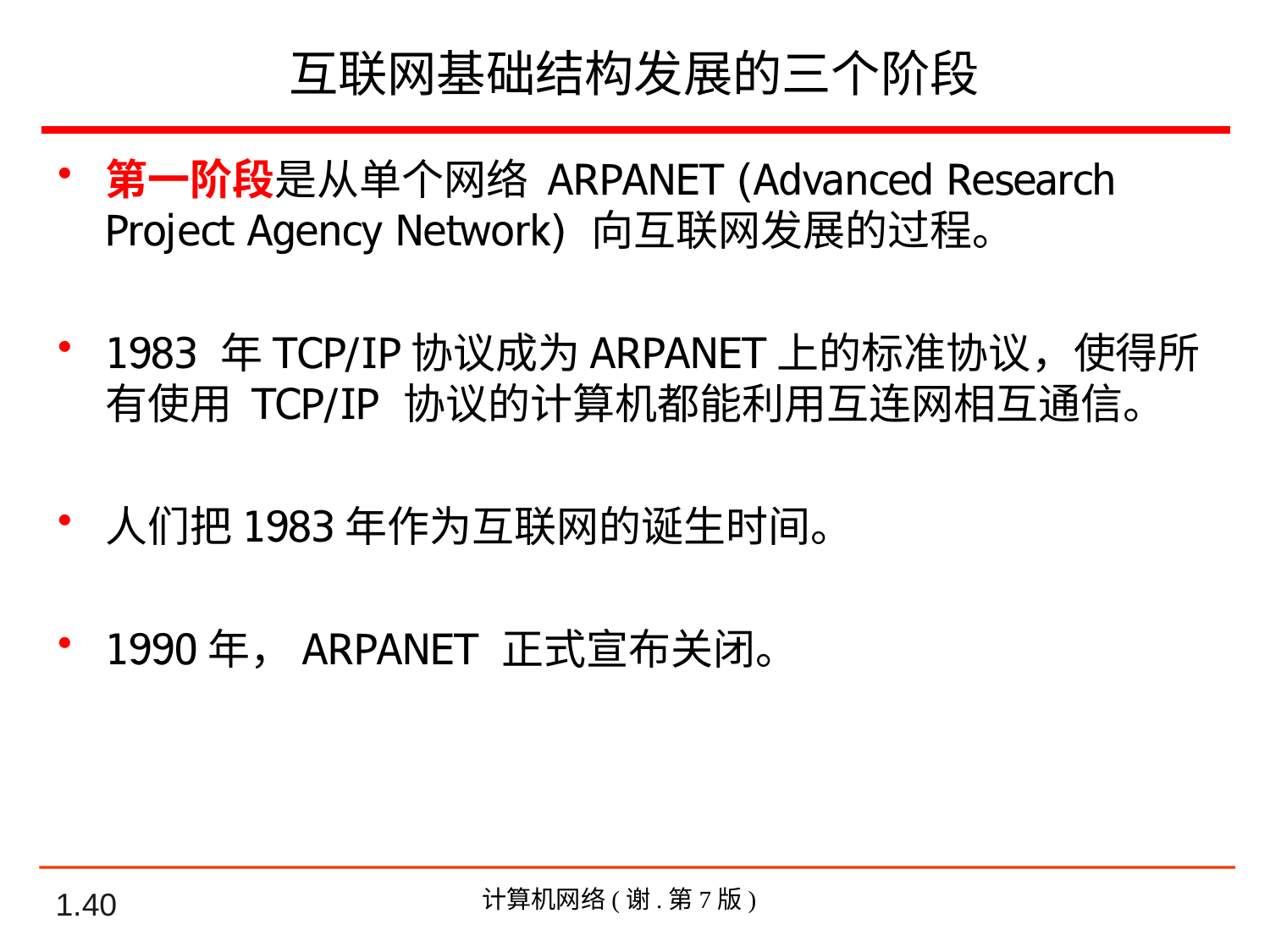

互联网基础结构发展的三个阶段
第一阶段是从单个网络 ARPANET (Advanced Research Project Agency Network) 向互联网发展的过程。

1983 年TCP/IP协议成为ARPANET上的标准协议，使得所有使用 TCP/IP 协议的计算机都能利用互连网相互通信。

人们把1983年作为互联网的诞生时间。

1990年，ARPANET 正式宣布关闭。